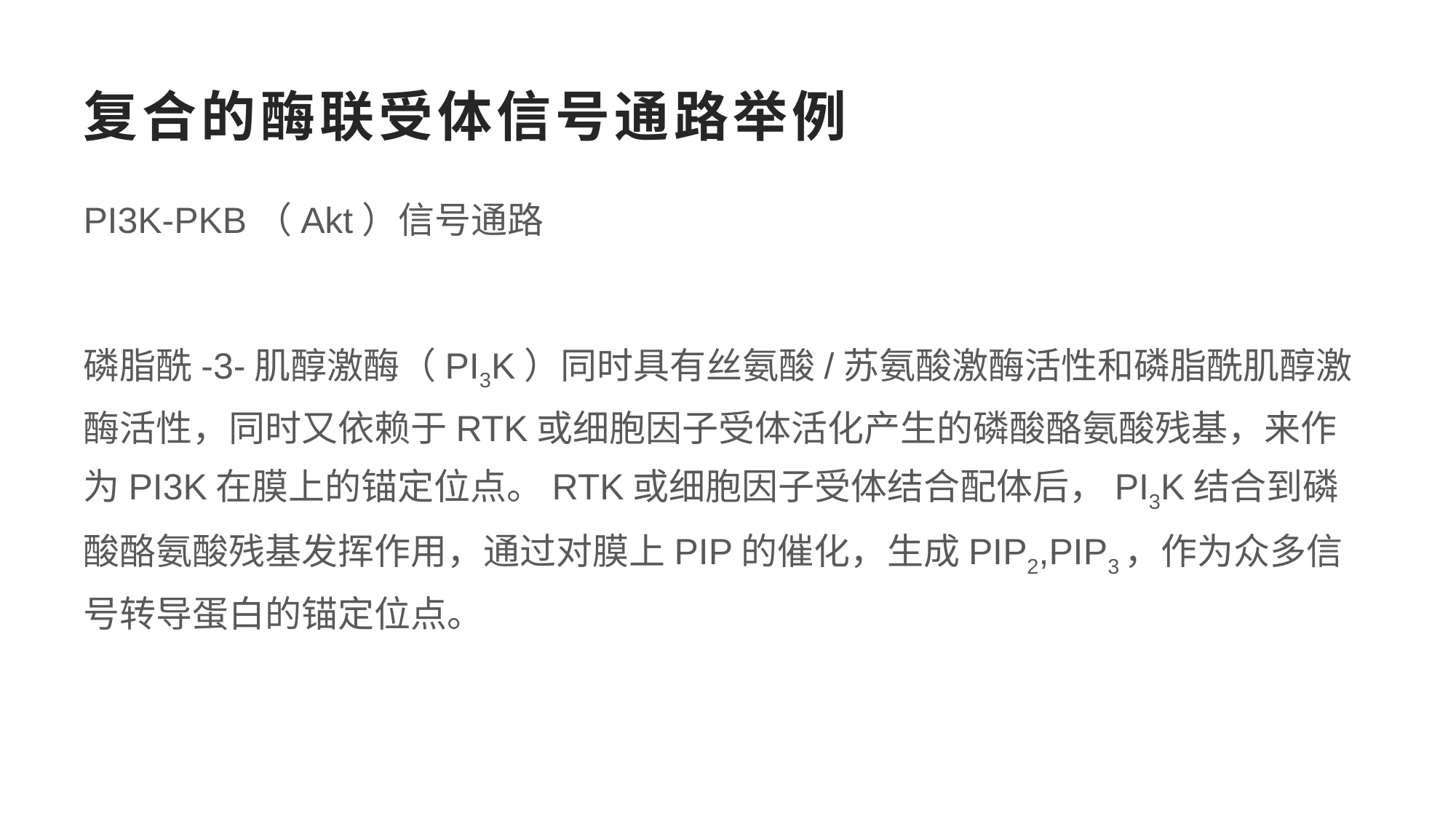

# 复合的酶联受体信号通路举例
PI3K-PKB（Akt）信号通路

磷脂酰-3-肌醇激酶（PI3K）同时具有丝氨酸/苏氨酸激酶活性和磷脂酰肌醇激酶活性，同时又依赖于RTK或细胞因子受体活化产生的磷酸酪氨酸残基，来作为PI3K在膜上的锚定位点。RTK或细胞因子受体结合配体后，PI3K结合到磷酸酪氨酸残基发挥作用，通过对膜上PIP的催化，生成PIP2,PIP3，作为众多信号转导蛋白的锚定位点。